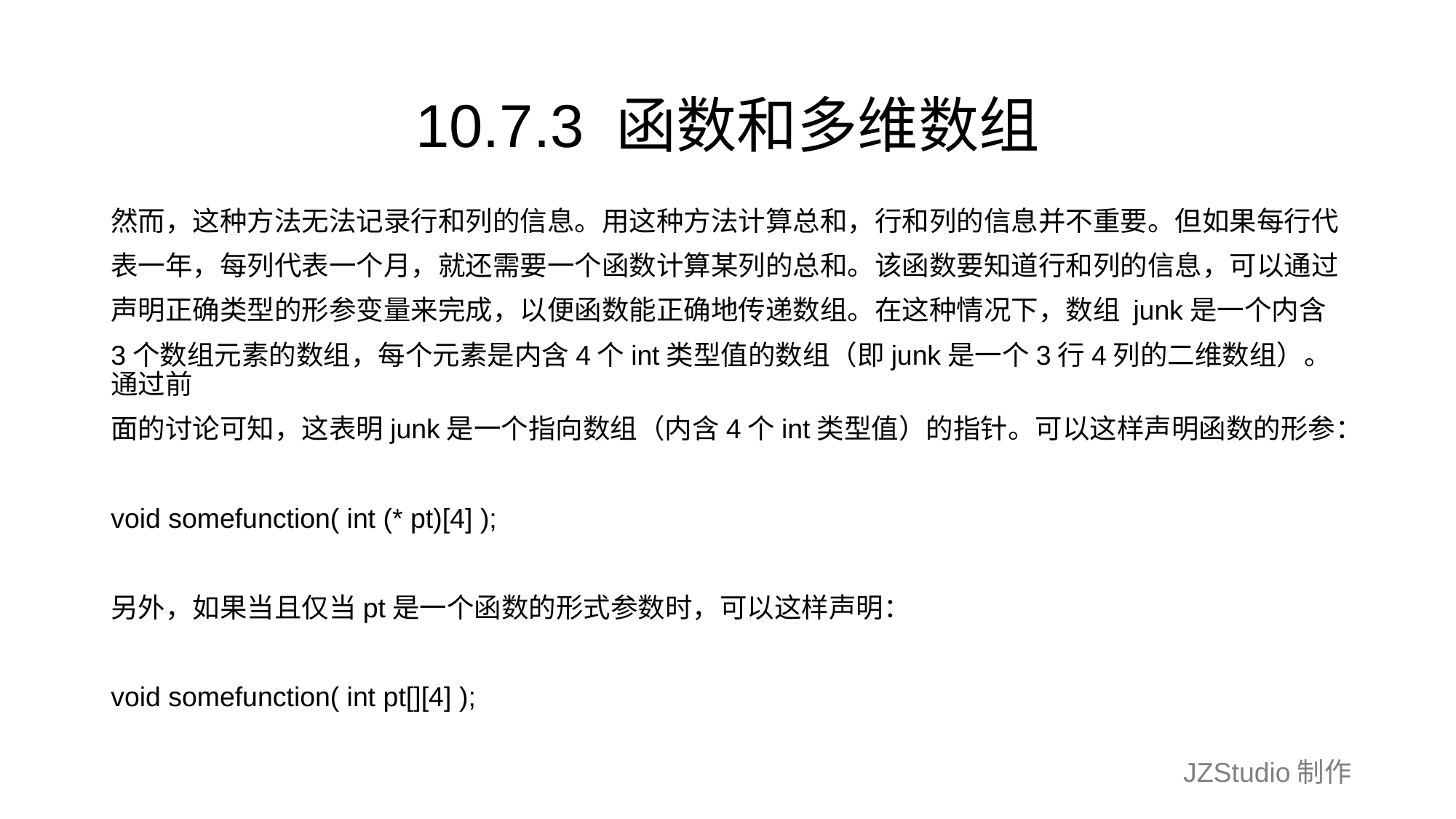

# 10.7.3 函数和多维数组
然而，这种方法无法记录行和列的信息。用这种方法计算总和，行和列的信息并不重要。但如果每行代
表一年，每列代表一个月，就还需要一个函数计算某列的总和。该函数要知道行和列的信息，可以通过
声明正确类型的形参变量来完成，以便函数能正确地传递数组。在这种情况下，数组 junk是一个内含
3个数组元素的数组，每个元素是内含4个int类型值的数组（即junk是一个3行4列的二维数组）。通过前
面的讨论可知，这表明junk是一个指向数组（内含4个int类型值）的指针。可以这样声明函数的形参：

void somefunction( int (* pt)[4] );

另外，如果当且仅当pt是一个函数的形式参数时，可以这样声明：

void somefunction( int pt[][4] );